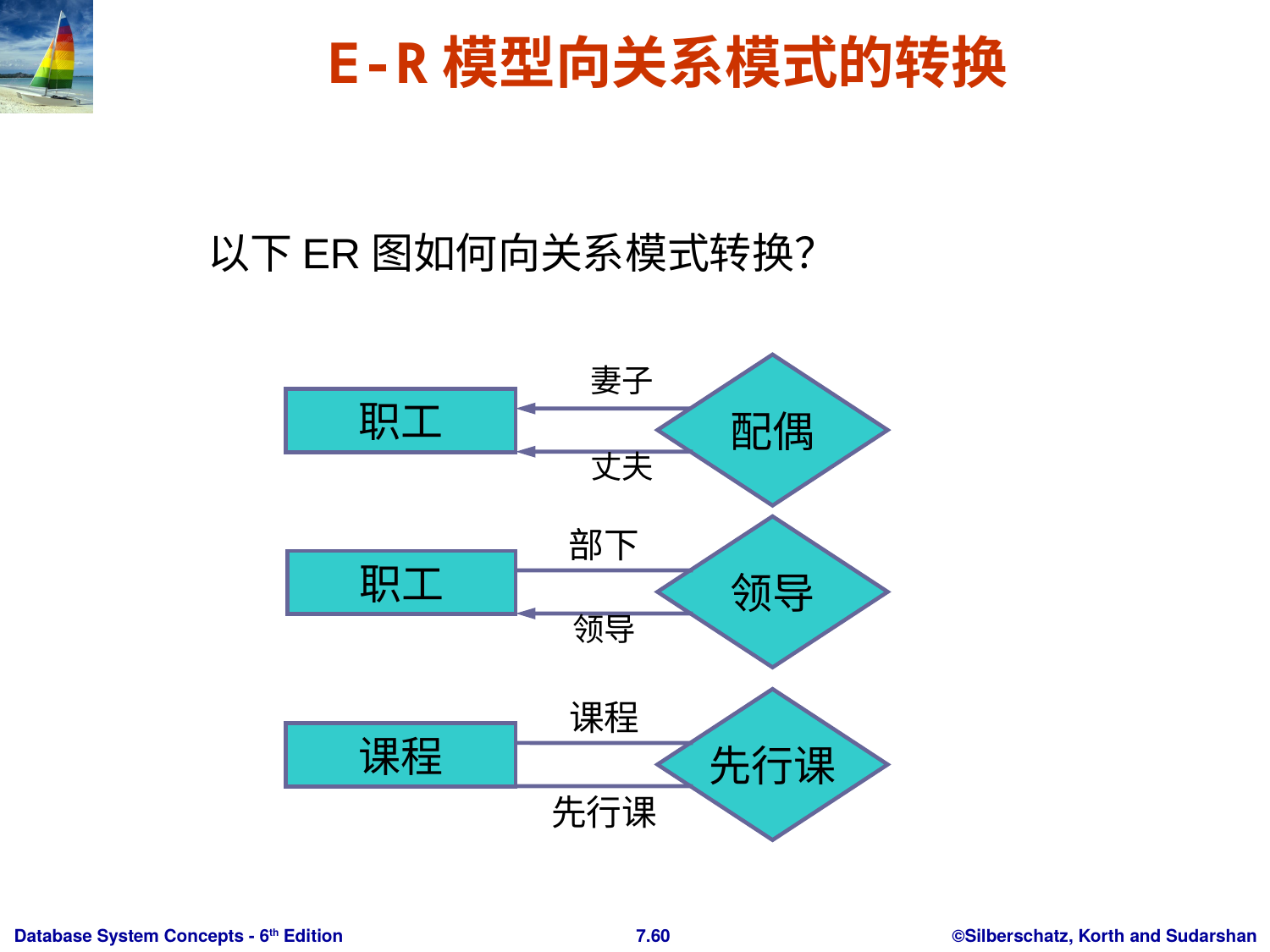

# E-R模型向关系模式的转换
以下ER图如何向关系模式转换？
妻子
配偶
职工

丈夫

部下
领导
职工

领导

课程
先行课
课程

先行课